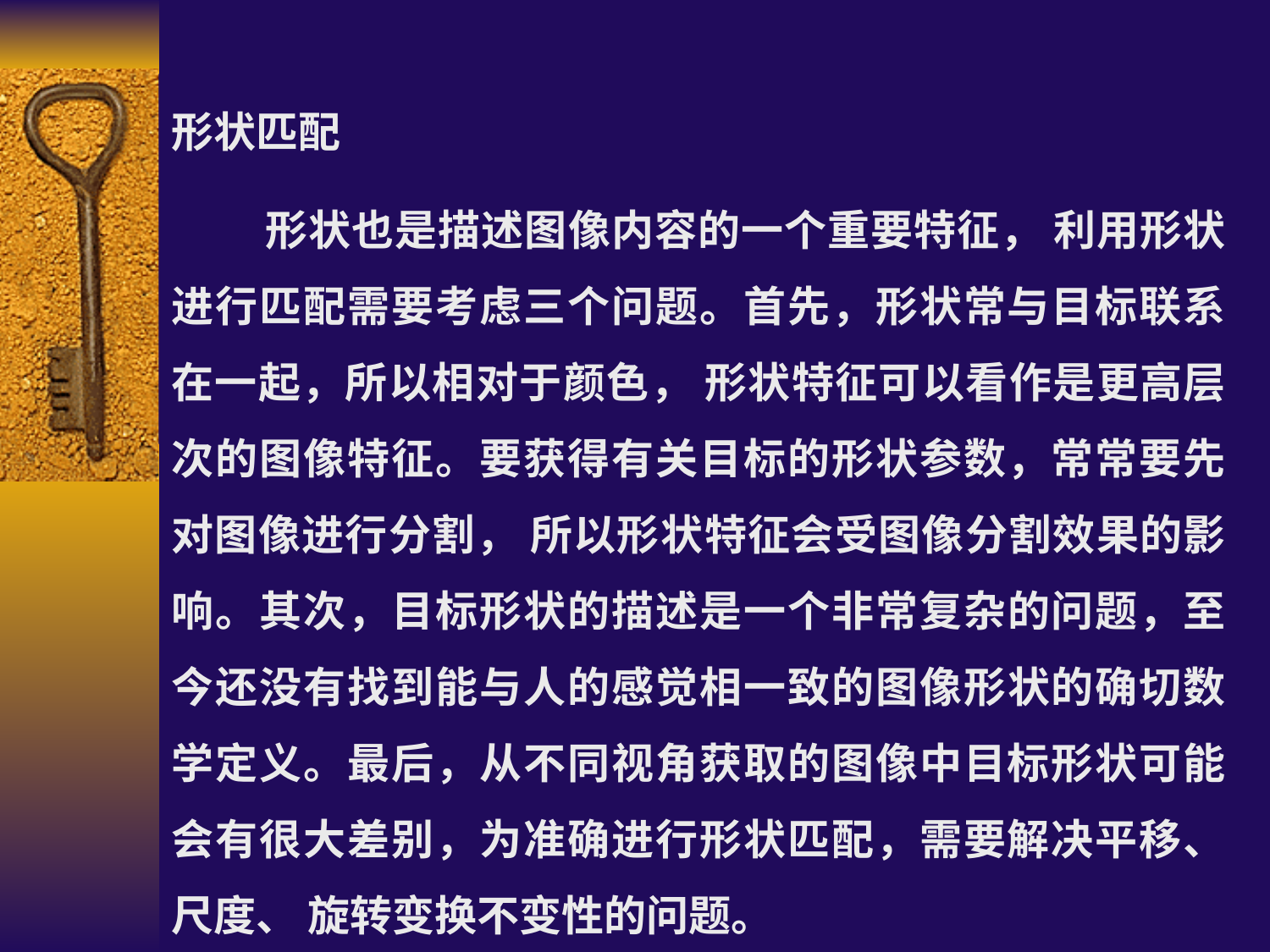

形状匹配
        形状也是描述图像内容的一个重要特征， 利用形状进行匹配需要考虑三个问题。首先，形状常与目标联系在一起，所以相对于颜色， 形状特征可以看作是更高层次的图像特征。要获得有关目标的形状参数，常常要先对图像进行分割， 所以形状特征会受图像分割效果的影响。其次，目标形状的描述是一个非常复杂的问题，至今还没有找到能与人的感觉相一致的图像形状的确切数学定义。最后，从不同视角获取的图像中目标形状可能会有很大差别，为准确进行形状匹配，需要解决平移、 尺度、 旋转变换不变性的问题。